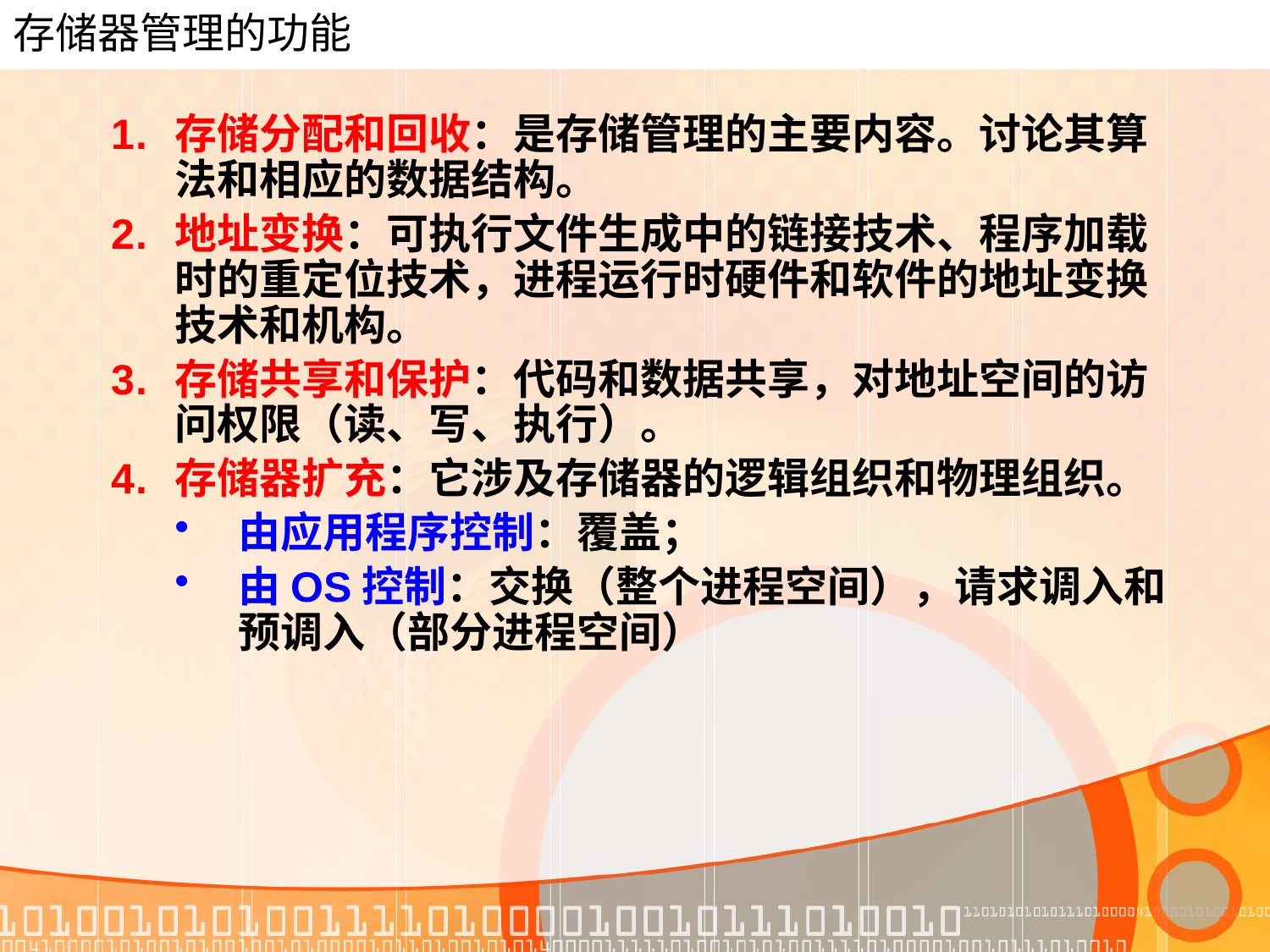

# 存储器管理的功能
存储分配和回收：是存储管理的主要内容。讨论其算法和相应的数据结构。
地址变换：可执行文件生成中的链接技术、程序加载时的重定位技术，进程运行时硬件和软件的地址变换技术和机构。
存储共享和保护：代码和数据共享，对地址空间的访问权限（读、写、执行）。
存储器扩充：它涉及存储器的逻辑组织和物理组织。
由应用程序控制：覆盖；
由OS控制：交换（整个进程空间），请求调入和预调入（部分进程空间）